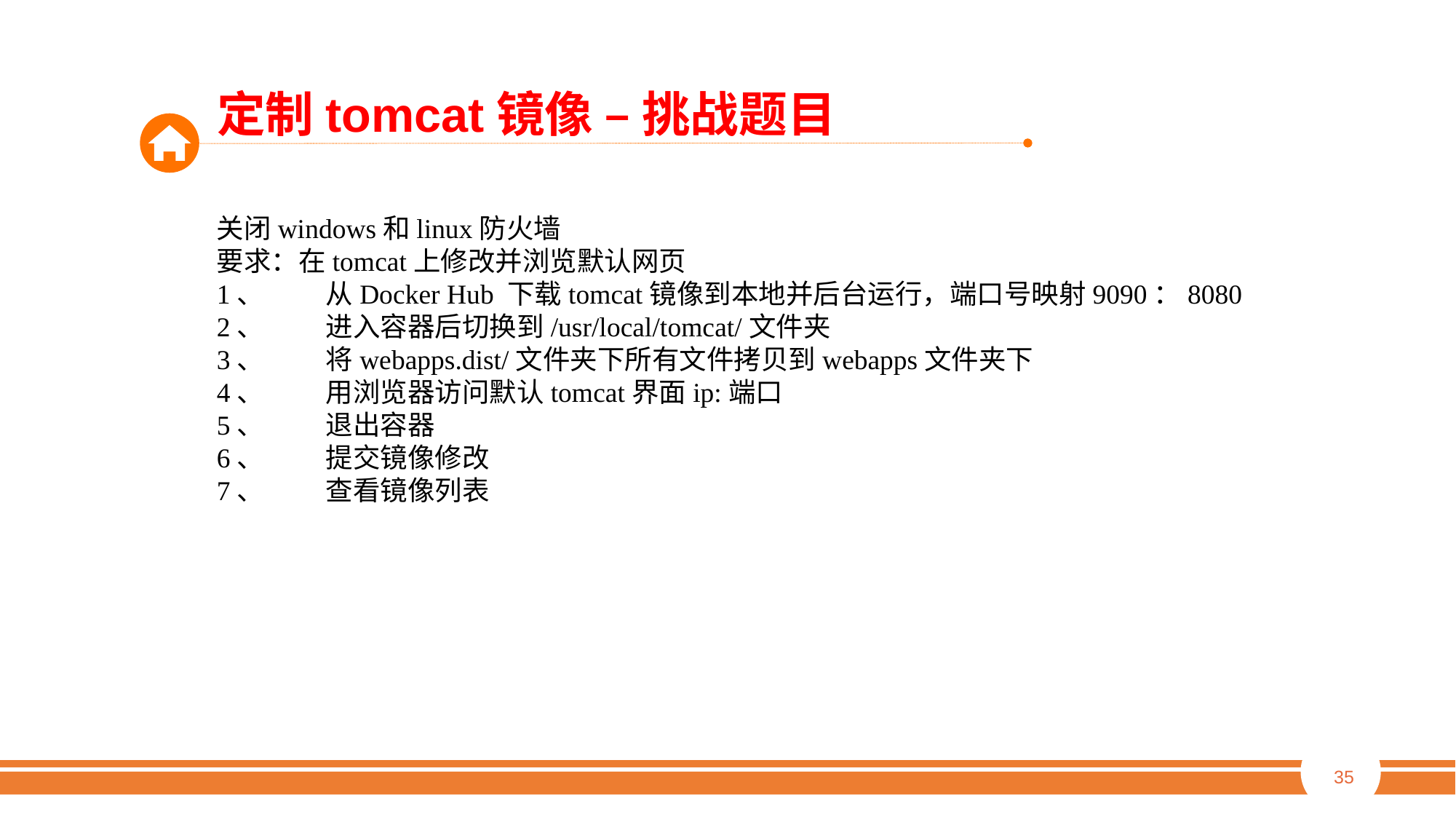

定制tomcat镜像 – 挑战题目
关闭windows和linux防火墙
要求：在tomcat上修改并浏览默认网页
1、	从Docker Hub 下载tomcat镜像到本地并后台运行，端口号映射9090：8080
2、	进入容器后切换到/usr/local/tomcat/文件夹
3、	将webapps.dist/文件夹下所有文件拷贝到webapps文件夹下
4、	用浏览器访问默认tomcat界面ip:端口
5、	退出容器
6、	提交镜像修改
7、	查看镜像列表
35